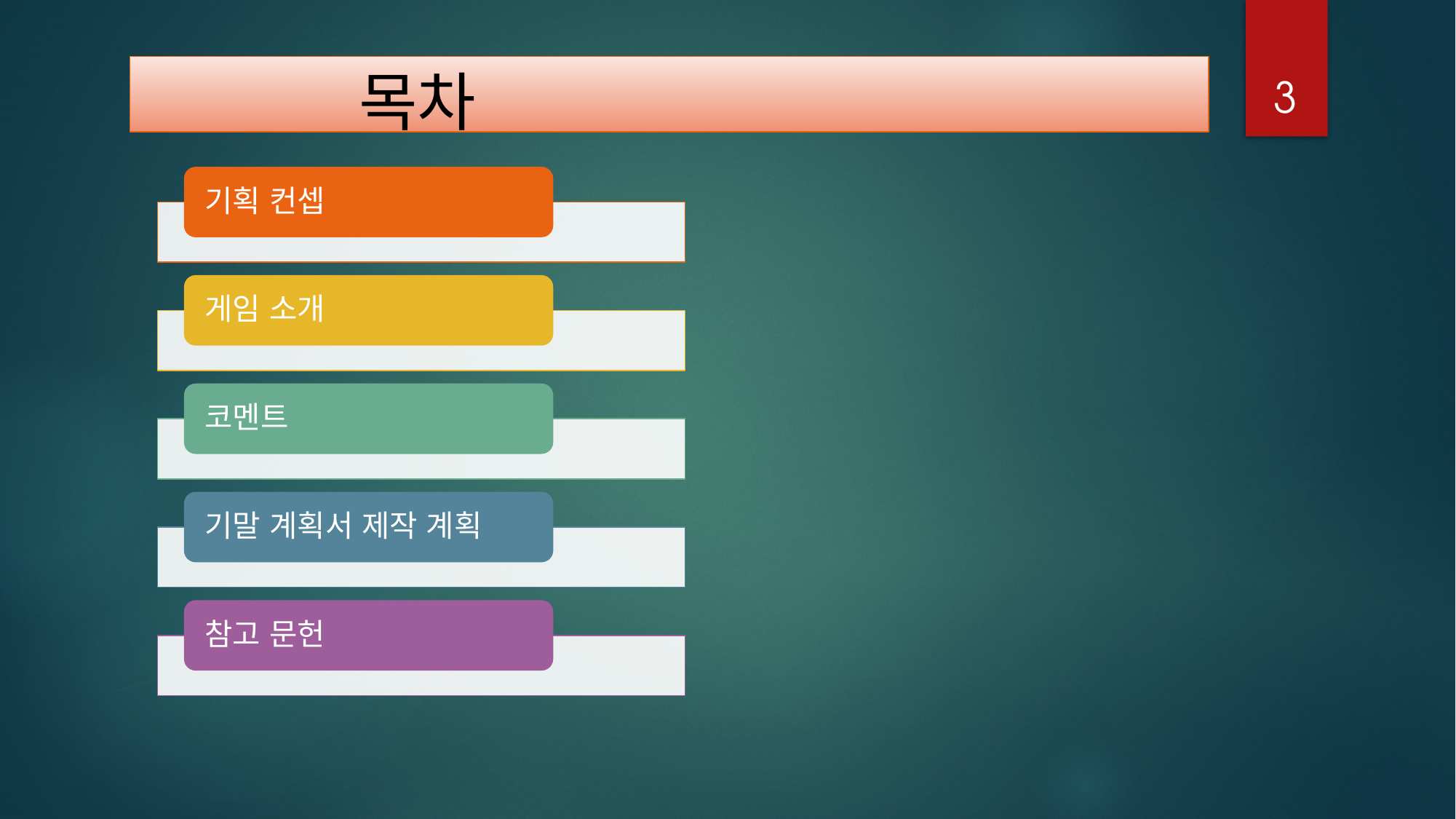

3
# 목차

기획 컨셉
게임 소개
코멘트
기말 계획서 제작 계획
참고 문헌